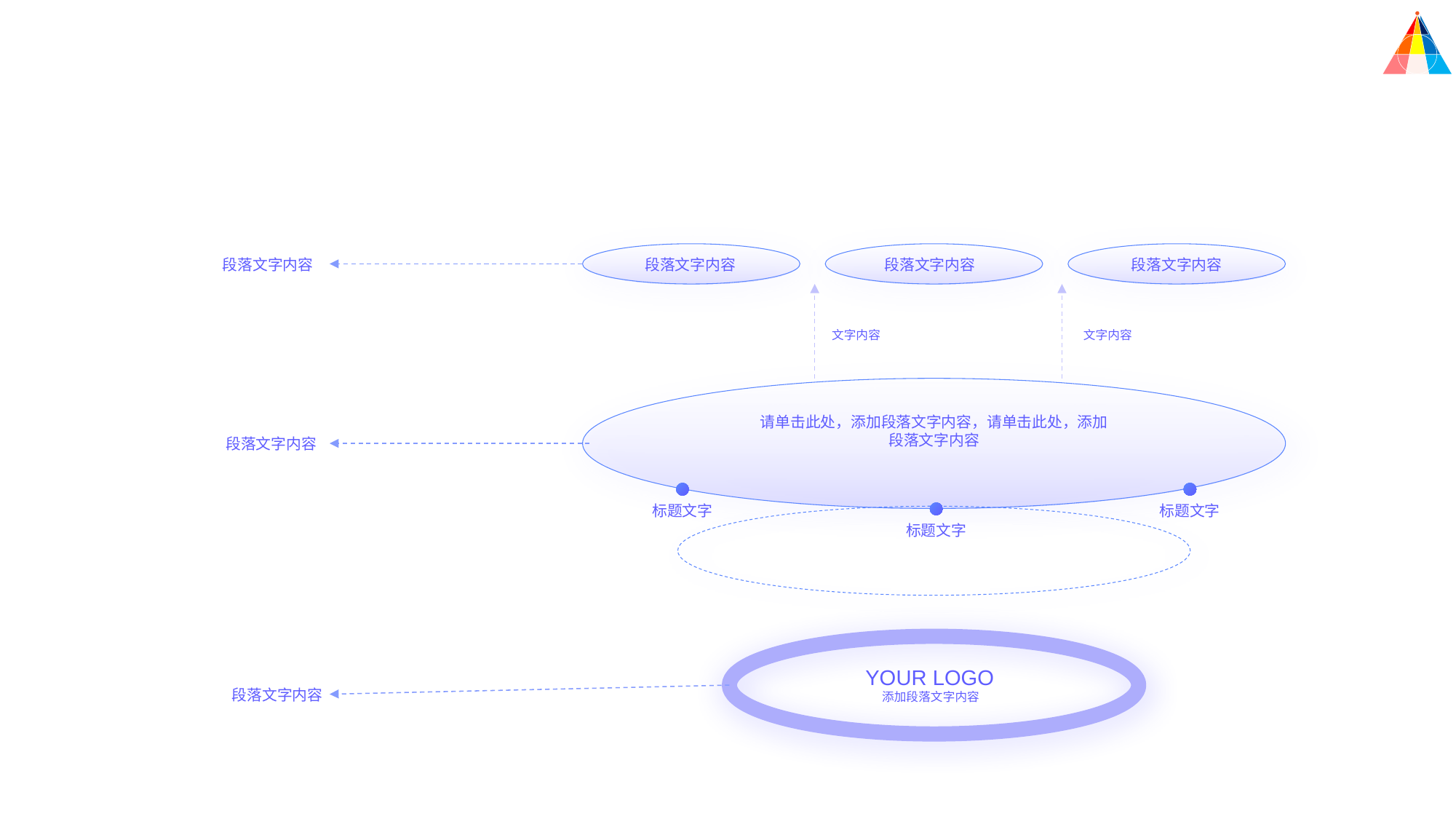

段落文字内容
段落文字内容
段落文字内容
段落文字内容
文字内容
文字内容

请单击此处，添加段落文字内容，请单击此处，添加段落文字内容
段落文字内容

标题文字

标题文字

标题文字

YOUR LOGO
段落文字内容
添加段落文字内容